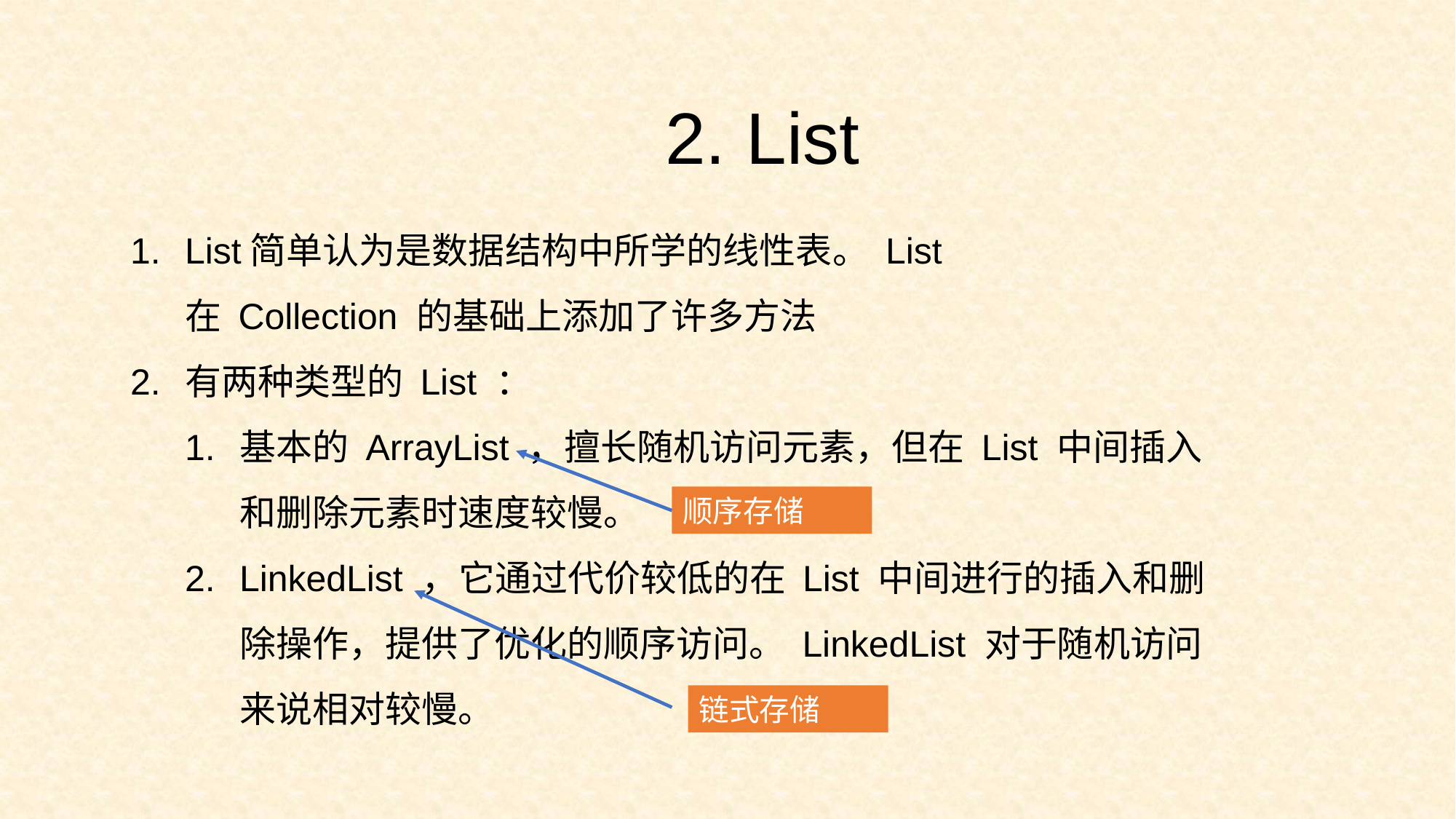

2. List
List简单认为是数据结构中所学的线性表。 List在 Collection 的基础上添加了许多方法
有两种类型的 List ：
基本的 ArrayList ，擅长随机访问元素，但在 List 中间插入和删除元素时速度较慢。
LinkedList ，它通过代价较低的在 List 中间进行的插入和删除操作，提供了优化的顺序访问。 LinkedList 对于随机访问来说相对较慢。
顺序存储
链式存储